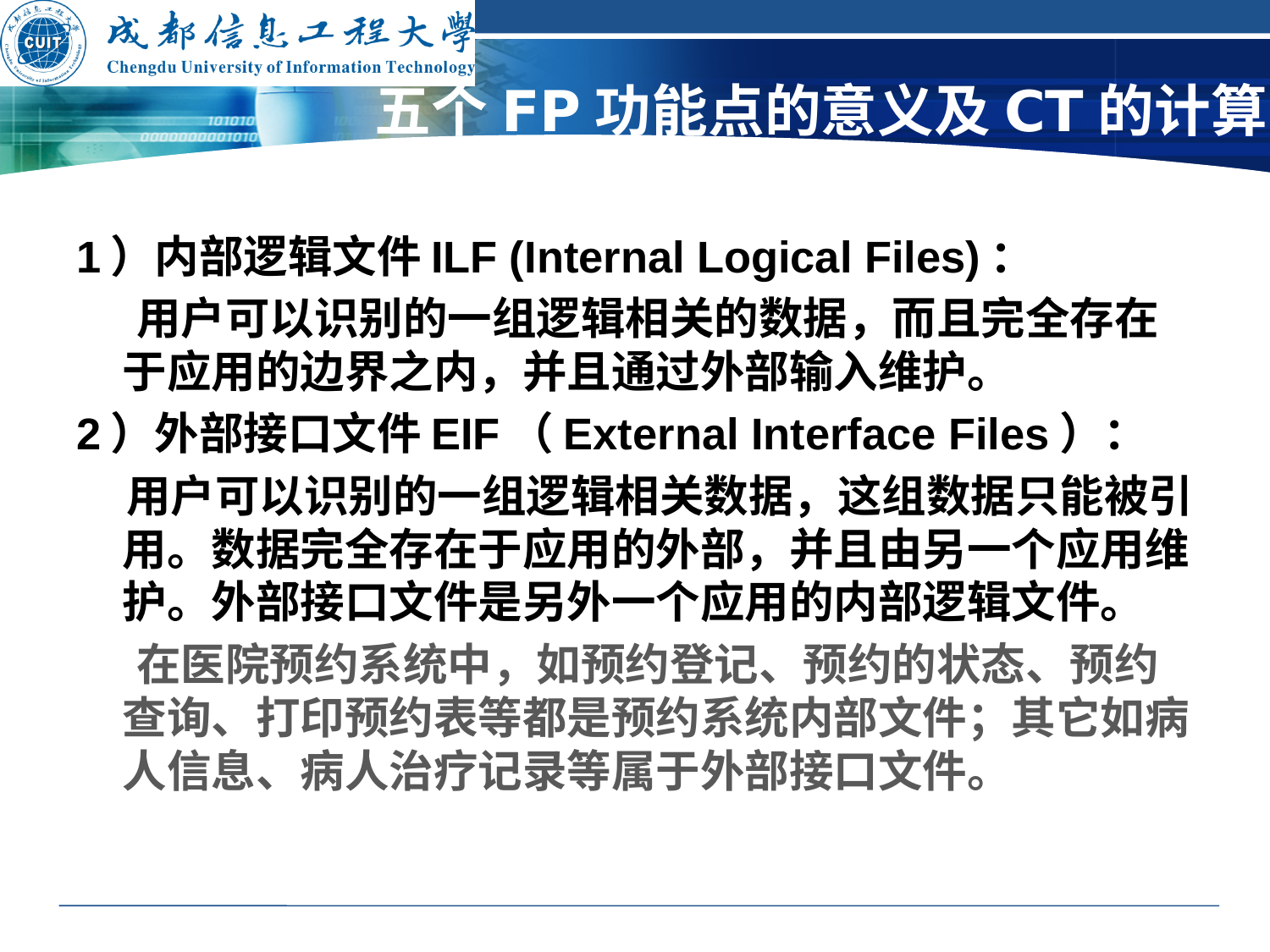

# 五个FP功能点的意义及CT的计算
1）内部逻辑文件ILF (Internal Logical Files)：
     用户可以识别的一组逻辑相关的数据，而且完全存在于应用的边界之内，并且通过外部输入维护。
2）外部接口文件EIF（External Interface Files）：
    用户可以识别的一组逻辑相关数据，这组数据只能被引用。数据完全存在于应用的外部，并且由另一个应用维护。外部接口文件是另外一个应用的内部逻辑文件。
     在医院预约系统中，如预约登记、预约的状态、预约查询、打印预约表等都是预约系统内部文件；其它如病人信息、病人治疗记录等属于外部接口文件。